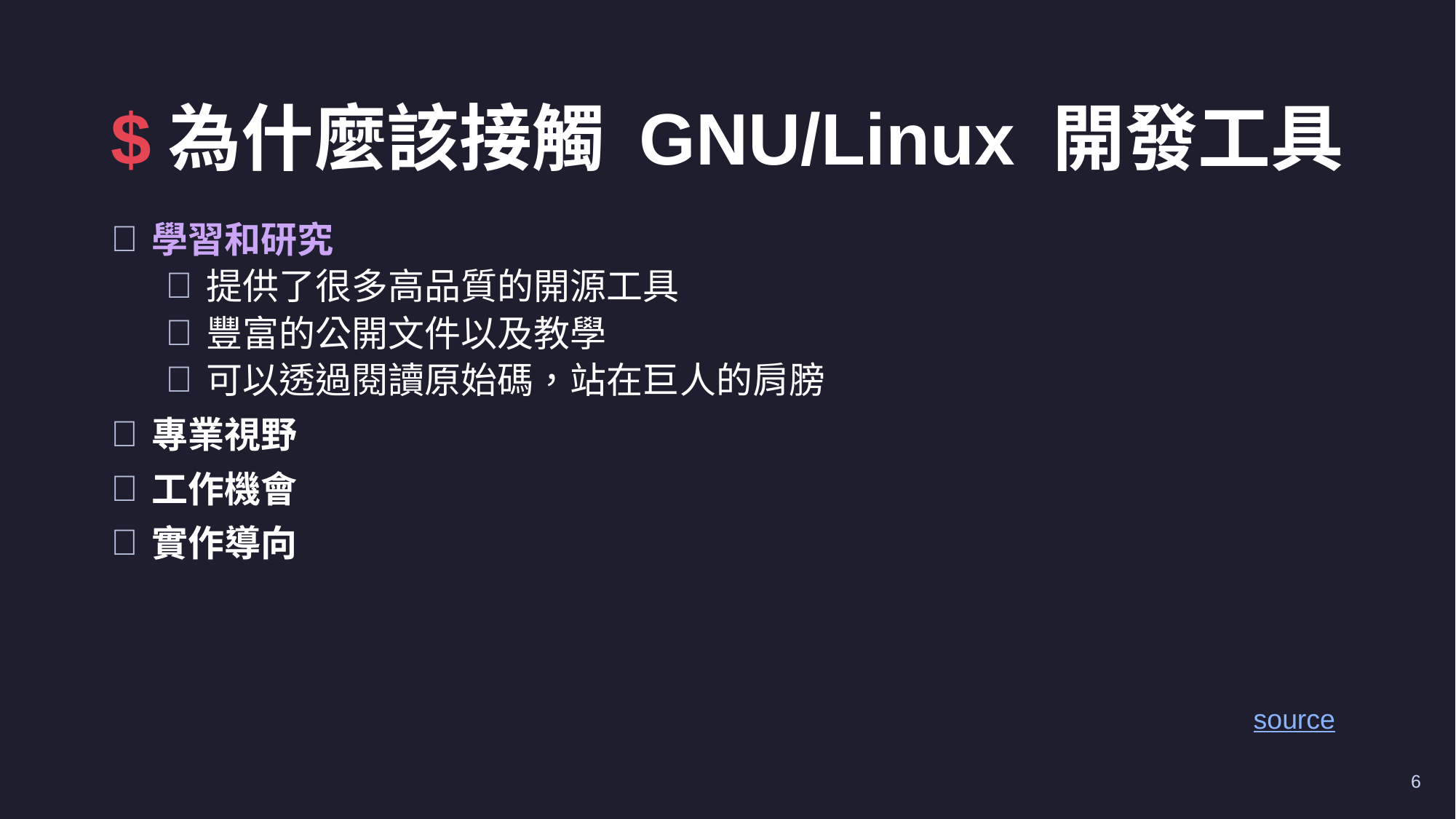

# $為什麼該接觸 GNU/Linux 開發工具
學習和研究
提供了很多高品質的開源工具
豐富的公開文件以及教學
可以透過閱讀原始碼，站在巨人的肩膀
專業視野
工作機會
實作導向
source
6